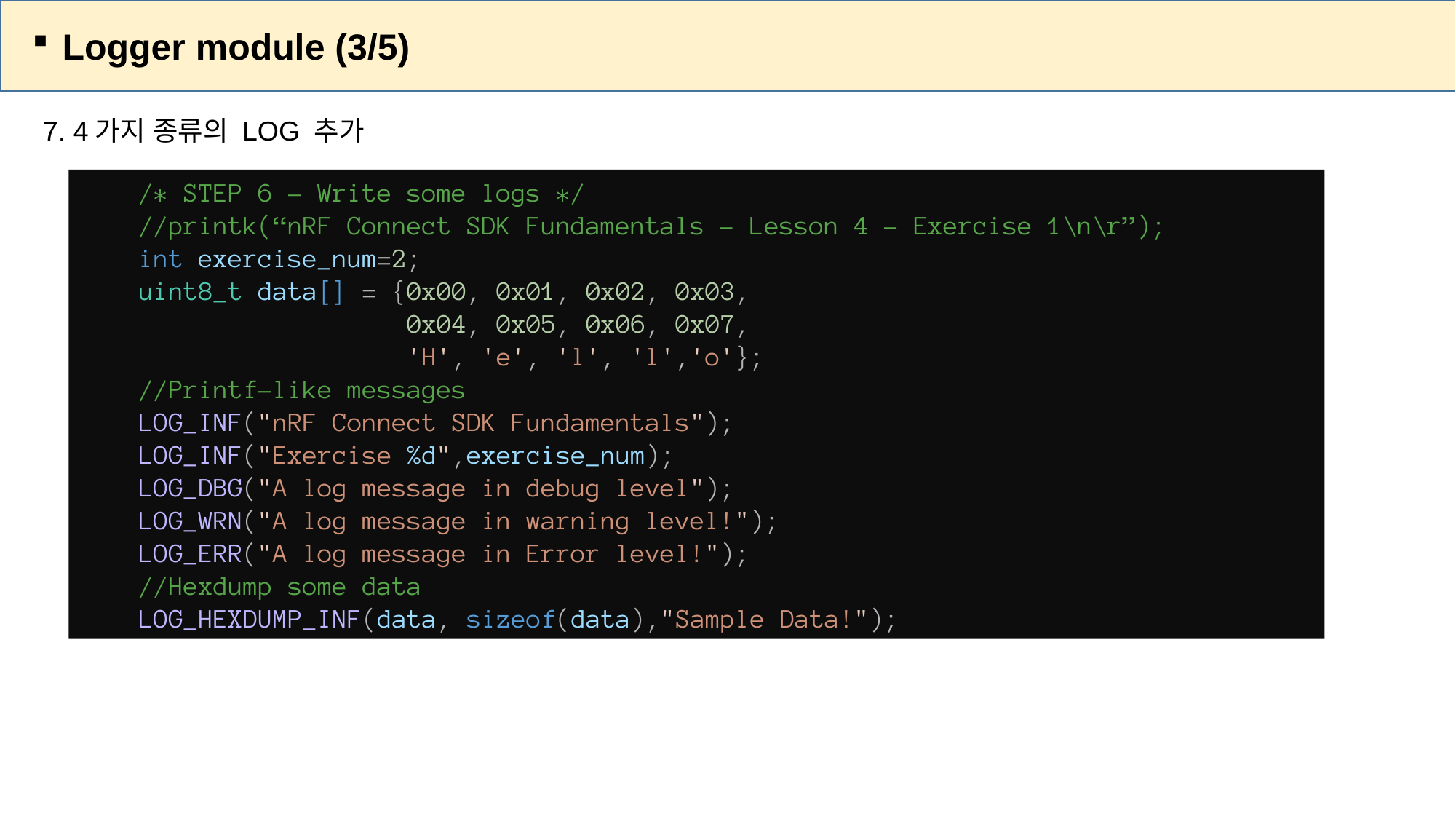

Logger module (3/5)
7. 4가지 종류의 LOG 추가
    /* STEP 6 – Write some logs */
    //printk(“nRF Connect SDK Fundamentals – Lesson 4 – Exercise 1\n\r”);
    int exercise_num=2;
    uint8_t data[] = {0x00, 0x01, 0x02, 0x03,
                      0x04, 0x05, 0x06, 0x07,
                      'H', 'e', 'l', 'l','o'};
    //Printf-like messages
    LOG_INF("nRF Connect SDK Fundamentals");
    LOG_INF("Exercise %d",exercise_num);
    LOG_DBG("A log message in debug level");
    LOG_WRN("A log message in warning level!");
    LOG_ERR("A log message in Error level!");
    //Hexdump some data
    LOG_HEXDUMP_INF(data, sizeof(data),"Sample Data!");